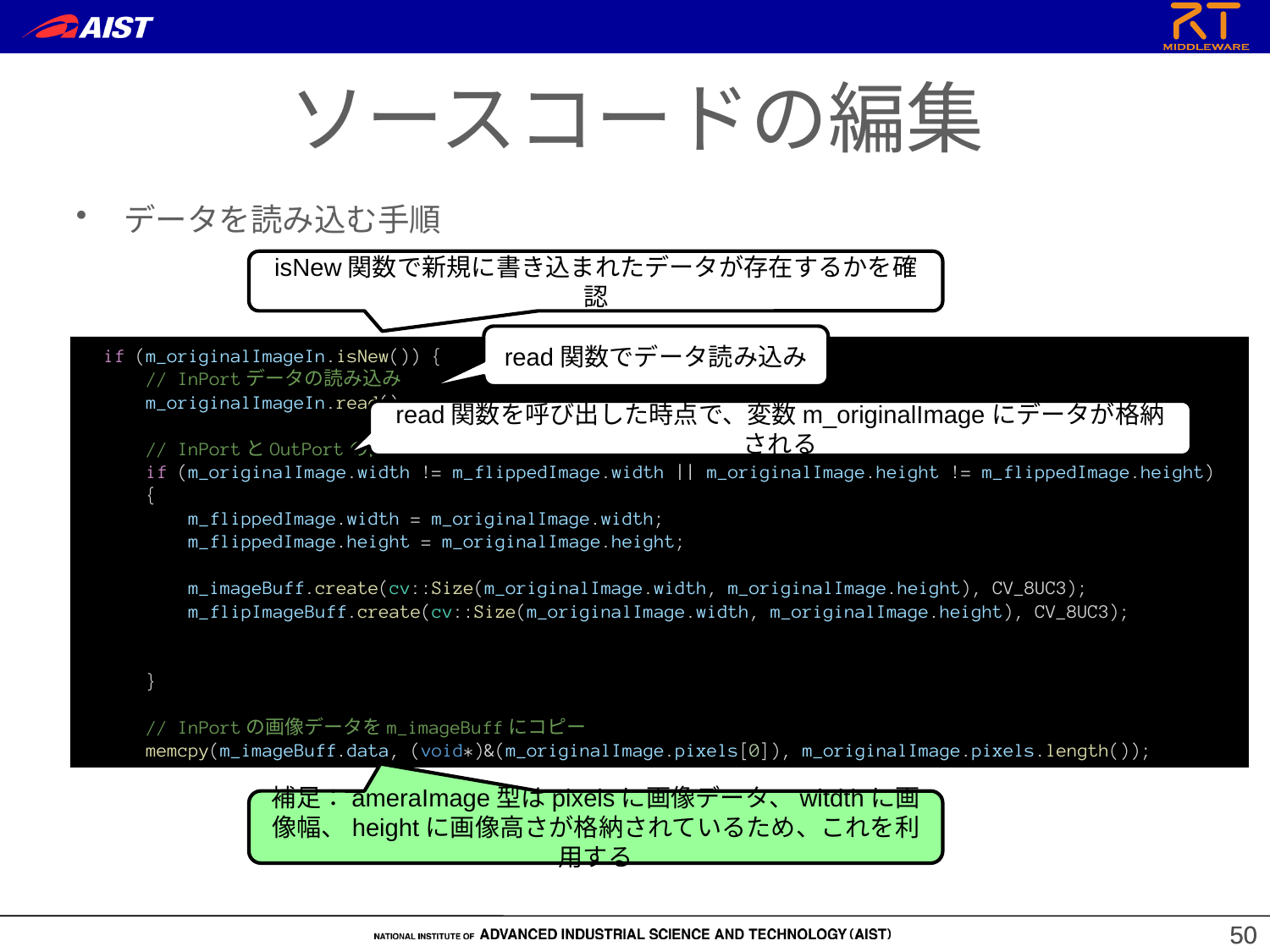

ソースコードの編集
データを読み込む手順
isNew関数で新規に書き込まれたデータが存在するかを確認
read関数でデータ読み込み
  if (m_originalImageIn.isNew()) {
      // InPortデータの読み込み
      m_originalImageIn.read();
      // InPortとOutPortの画面サイズ処理およびイメージ用メモリの確保
      if (m_originalImage.width != m_flippedImage.width || m_originalImage.height != m_flippedImage.height)
      {
          m_flippedImage.width = m_originalImage.width;
          m_flippedImage.height = m_originalImage.height;
          m_imageBuff.create(cv::Size(m_originalImage.width, m_originalImage.height), CV_8UC3);
          m_flipImageBuff.create(cv::Size(m_originalImage.width, m_originalImage.height), CV_8UC3);
      }
      // InPortの画像データをm_imageBuffにコピー
      memcpy(m_imageBuff.data, (void*)&(m_originalImage.pixels[0]), m_originalImage.pixels.length());
read関数を呼び出した時点で、変数m_originalImageにデータが格納される
補足：ameraImage型はpixelsに画像データ、witdthに画像幅、heightに画像高さが格納されているため、これを利用する
50
50